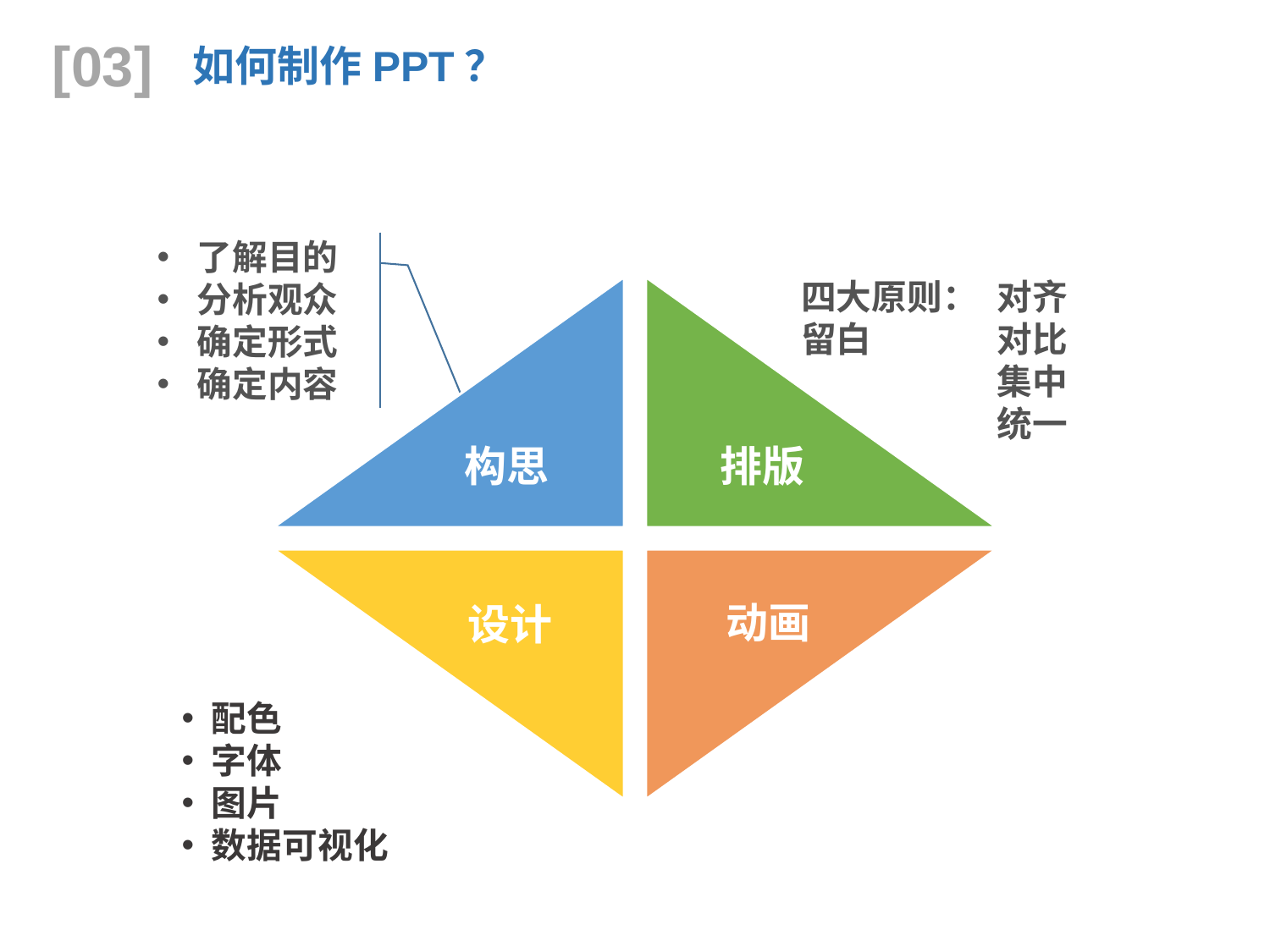

[03]
如何制作PPT？
对齐
对比
集中
统一

了解目的
分析观众
确定形式
确定内容
构思
排版
四大原则：
留白

动画
设计
配色
字体
图片
数据可视化